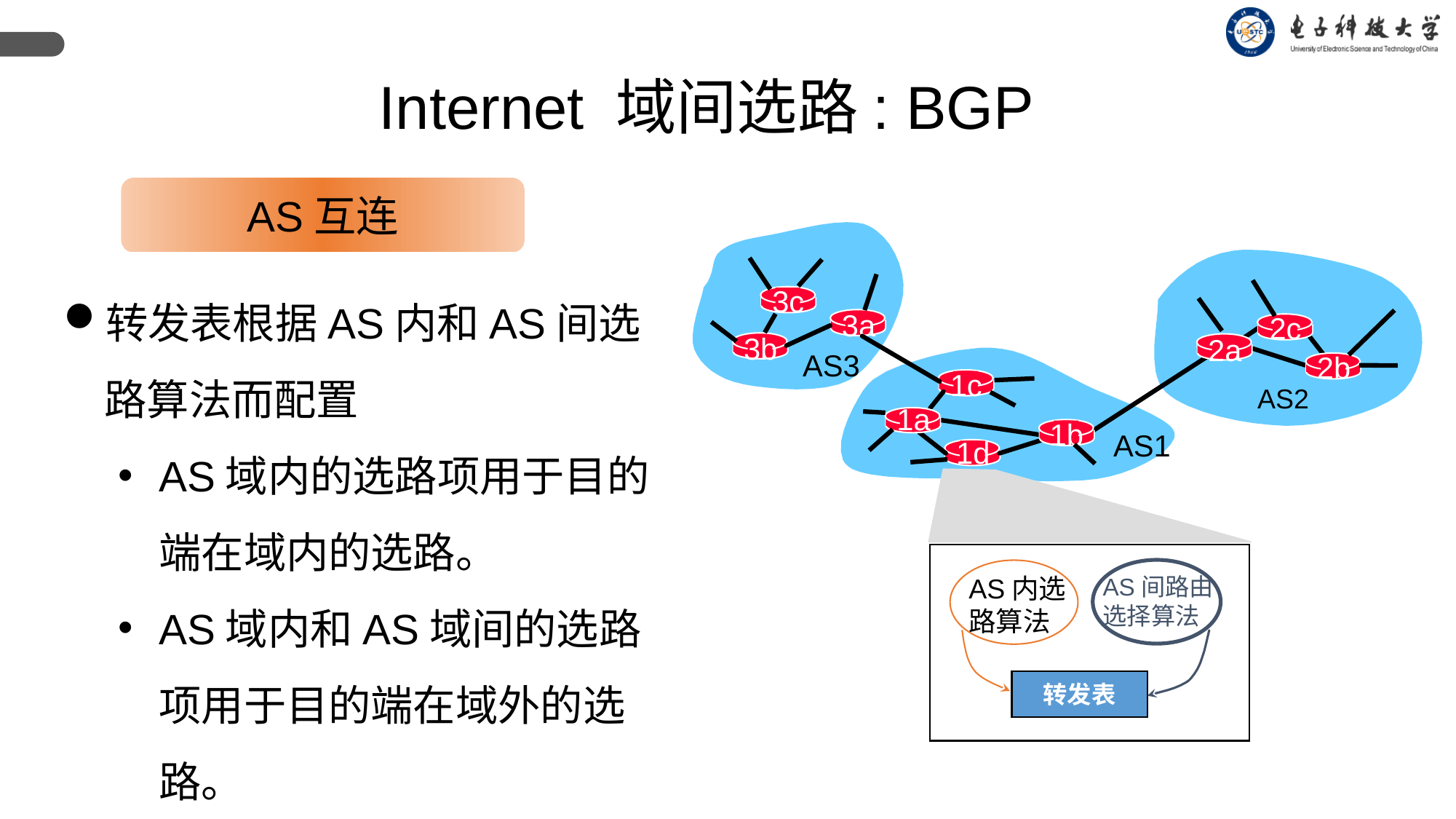

Internet 域间选路: BGP

AS互连

3c

3a
2c

3b

2a

AS3
2b

1c

AS2

1a

1b

AS1
1d

AS间路由
选择算法

AS内选
路算法

转发表
转发表根据AS内和AS间选路算法而配置
AS域内的选路项用于目的端在域内的选路。
AS域内和AS域间的选路项用于目的端在域外的选路。